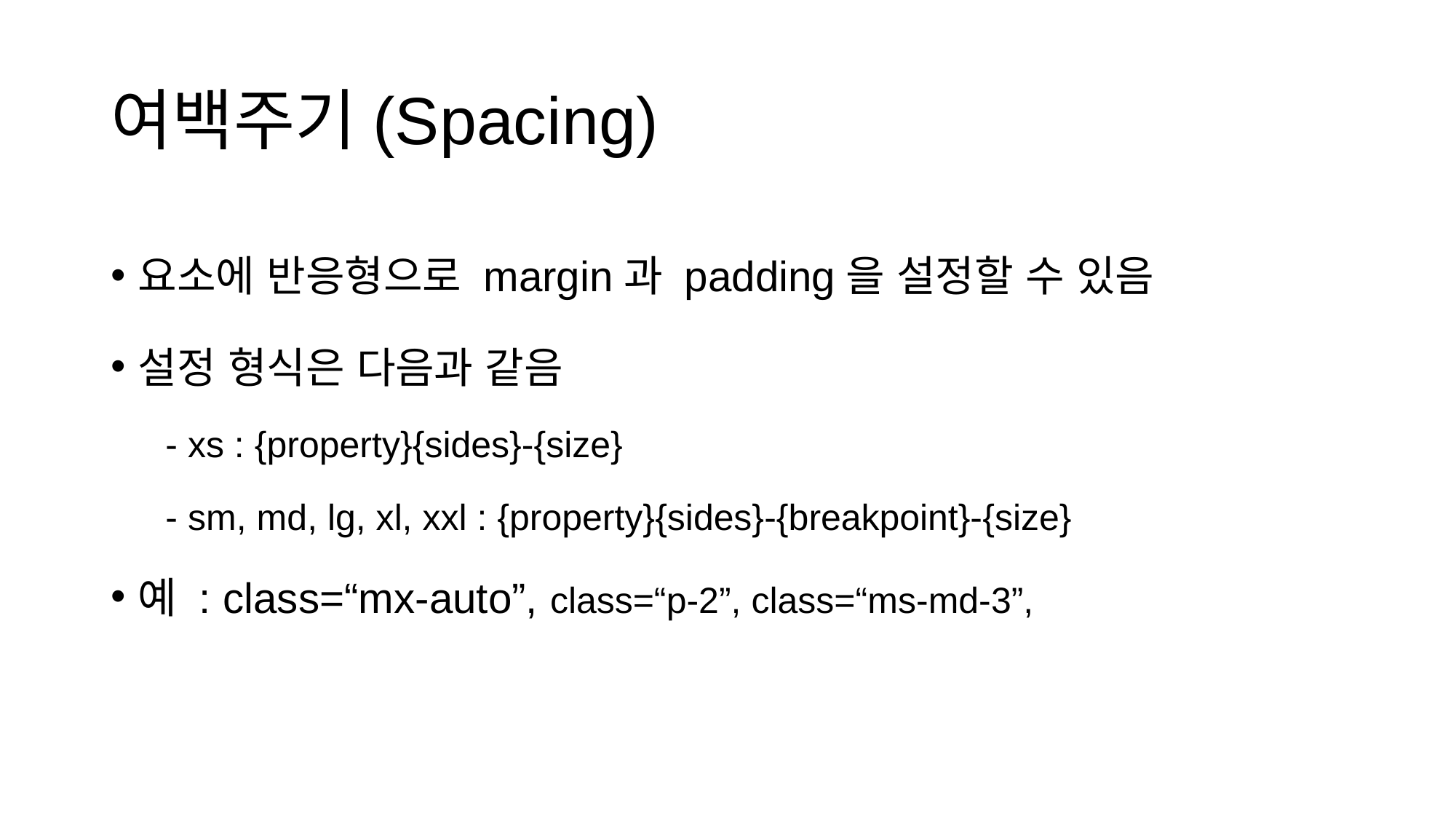

# 여백주기(Spacing)
요소에 반응형으로 margin과 padding을 설정할 수 있음
설정 형식은 다음과 같음
- xs : {property}{sides}-{size}
- sm, md, lg, xl, xxl : {property}{sides}-{breakpoint}-{size}
예 : class=“mx-auto”, class=“p-2”, class=“ms-md-3”,